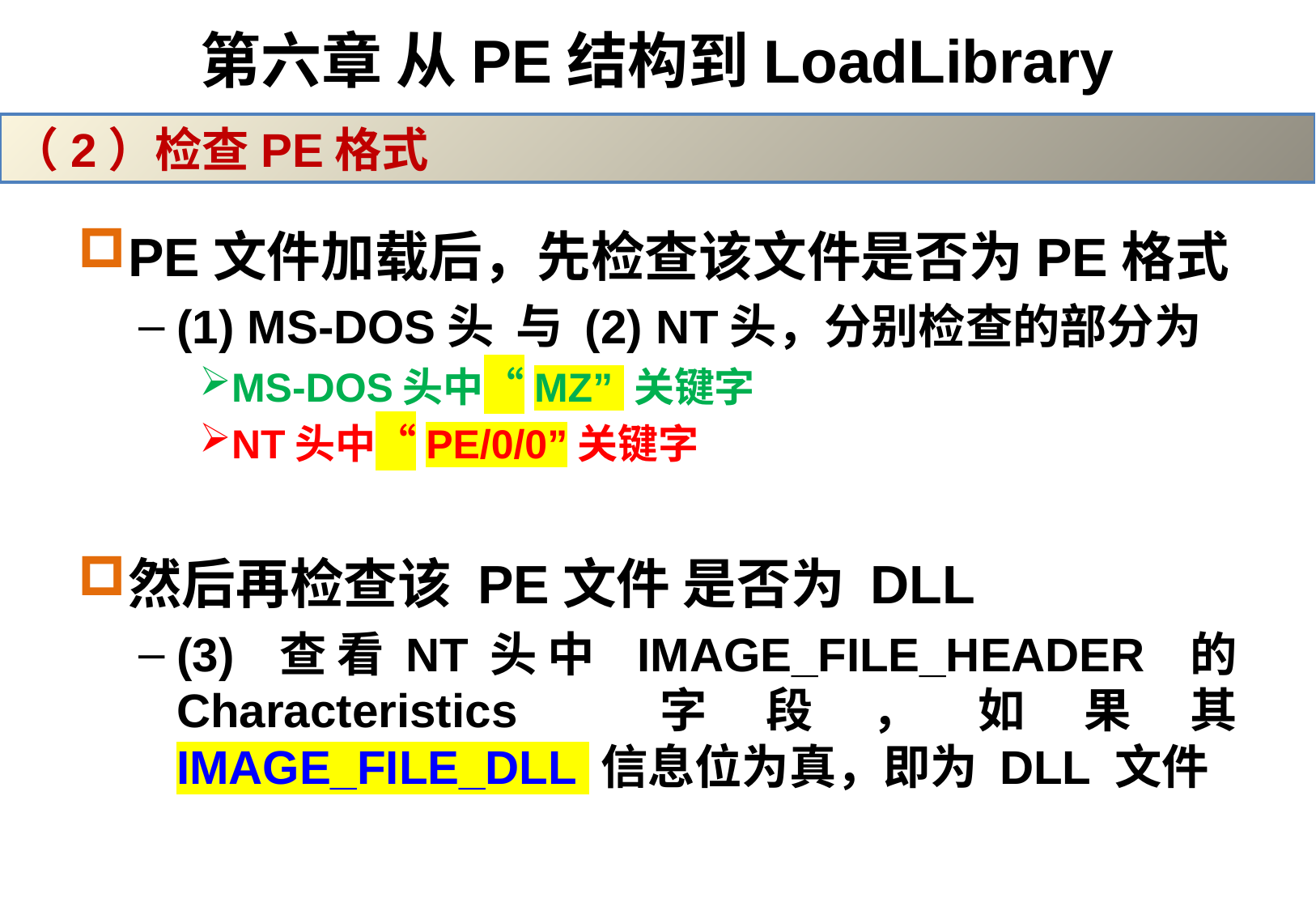

# 第六章 从PE结构到LoadLibrary
（2）检查PE格式
PE文件加载后，先检查该文件是否为PE格式
(1) MS-DOS头  与 (2) NT头，分别检查的部分为
MS-DOS头中“MZ” 关键字
NT头中“PE/0/0”关键字

然后再检查该 PE文件 是否为 DLL
(3) 查看NT头中 IMAGE_FILE_HEADER 的 Characteristics 字段，如果其 IMAGE_FILE_DLL 信息位为真，即为 DLL 文件